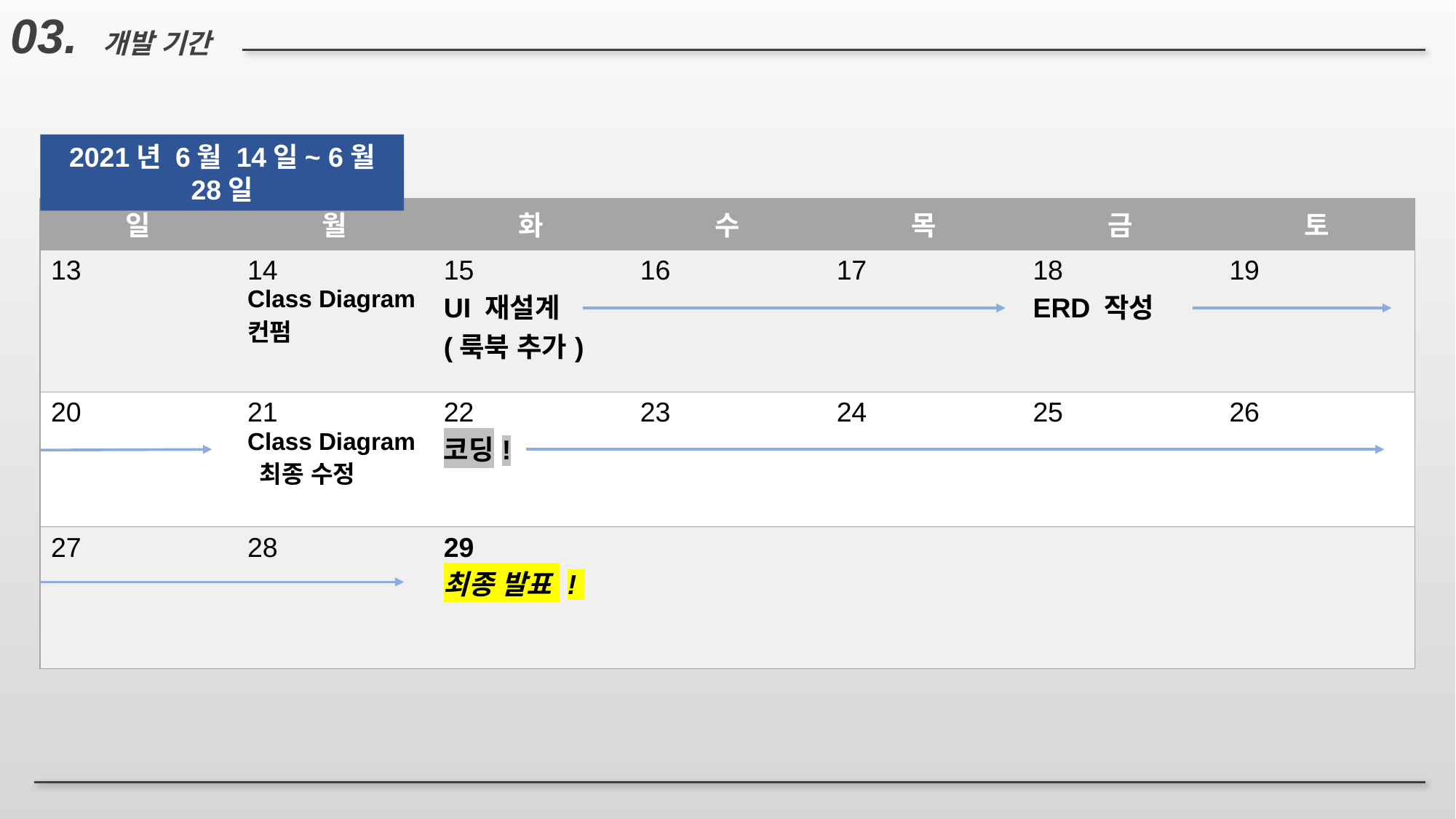

03. 개발 기간
2021년 6월 14일~ 6월 28일
| 일 | 월 | 화 | 수 | 목 | 금 | 토 |
| --- | --- | --- | --- | --- | --- | --- |
| 13 | 14 Class Diagram 컨펌 | 15 UI 재설계 (룩북 추가) | 16 | 17 | 18 ERD 작성 | 19 |
| 20 | 21 Class Diagram 최종 수정 | 22 코딩! | 23 | 24 | 25 | 26 |
| 27 | 28 | 29 최종 발표 ! |  |  |  |  |